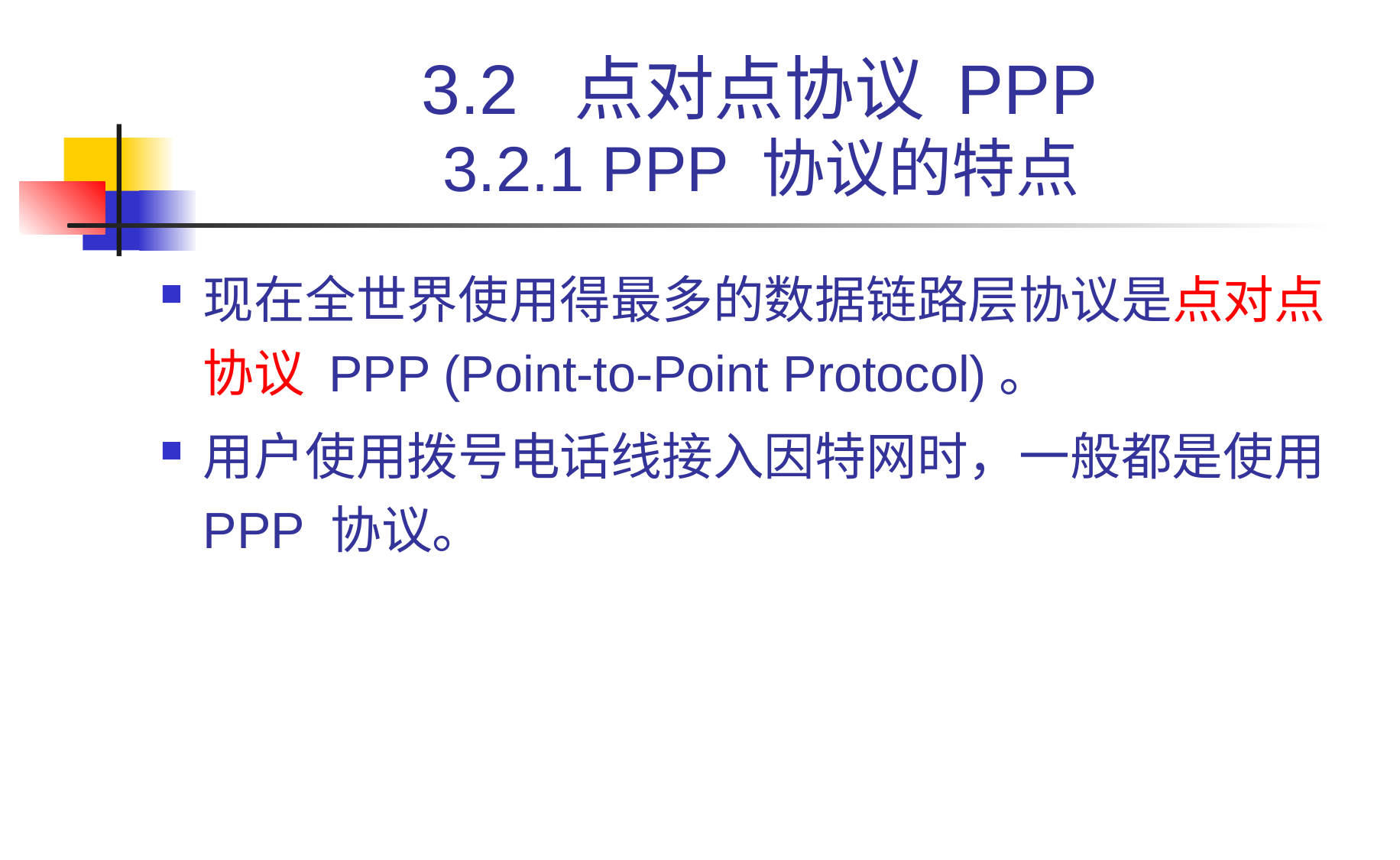

# 3.2  点对点协议 PPP 3.2.1 PPP 协议的特点
现在全世界使用得最多的数据链路层协议是点对点协议 PPP (Point-to-Point Protocol)。
用户使用拨号电话线接入因特网时，一般都是使用 PPP 协议。